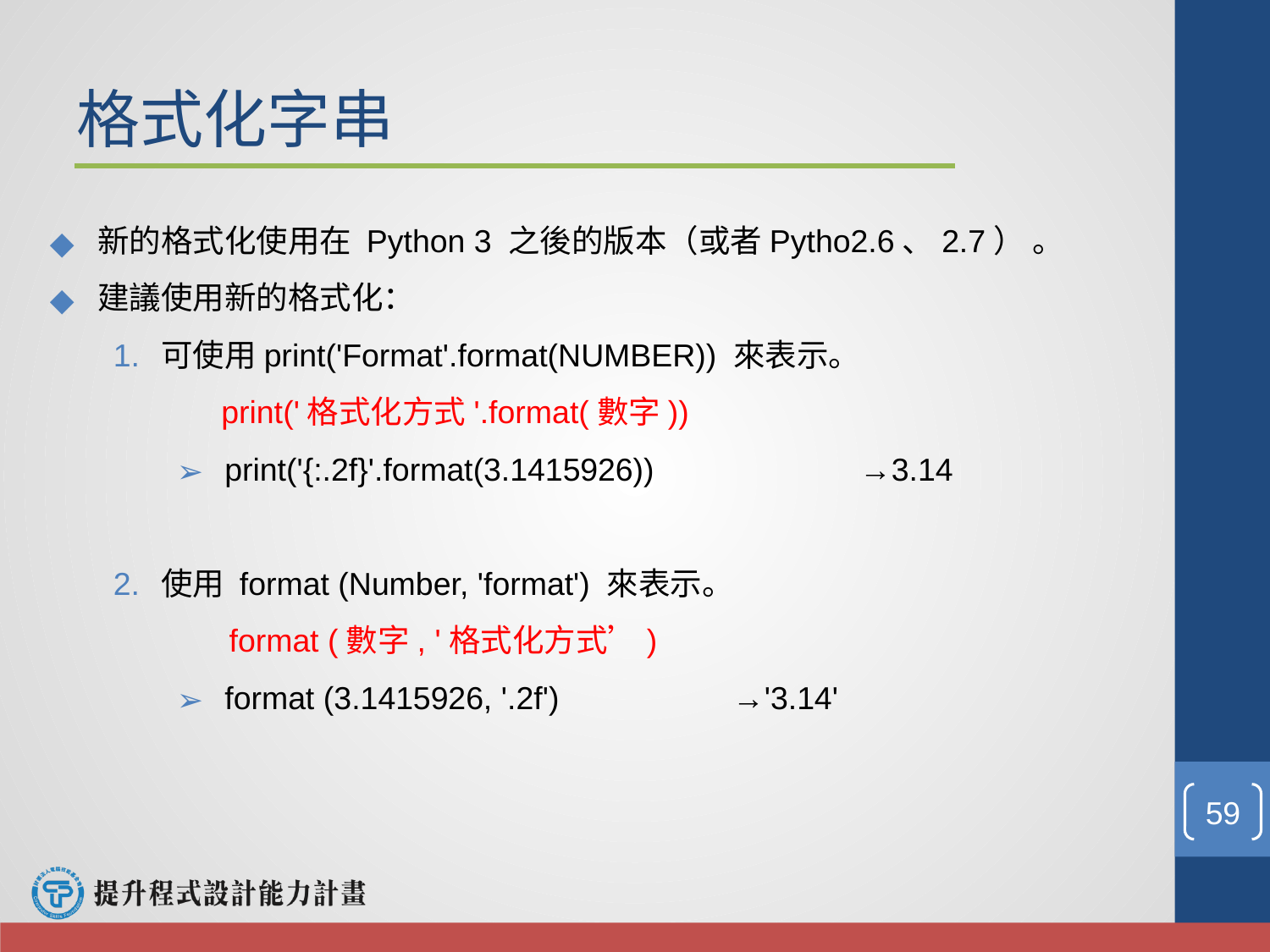

格式化字串
新的格式化使用在 Python 3 之後的版本（或者Pytho2.6、2.7） 。
建議使用新的格式化：
可使用print('Format'.format(NUMBER)) 來表示。
     print('格式化方式'.format(數字))
print('{:.2f}'.format(3.1415926))		→3.14

使用 format (Number, 'format') 來表示。
             format (數字, '格式化方式’)
format (3.1415926, '.2f')		→'3.14'

59